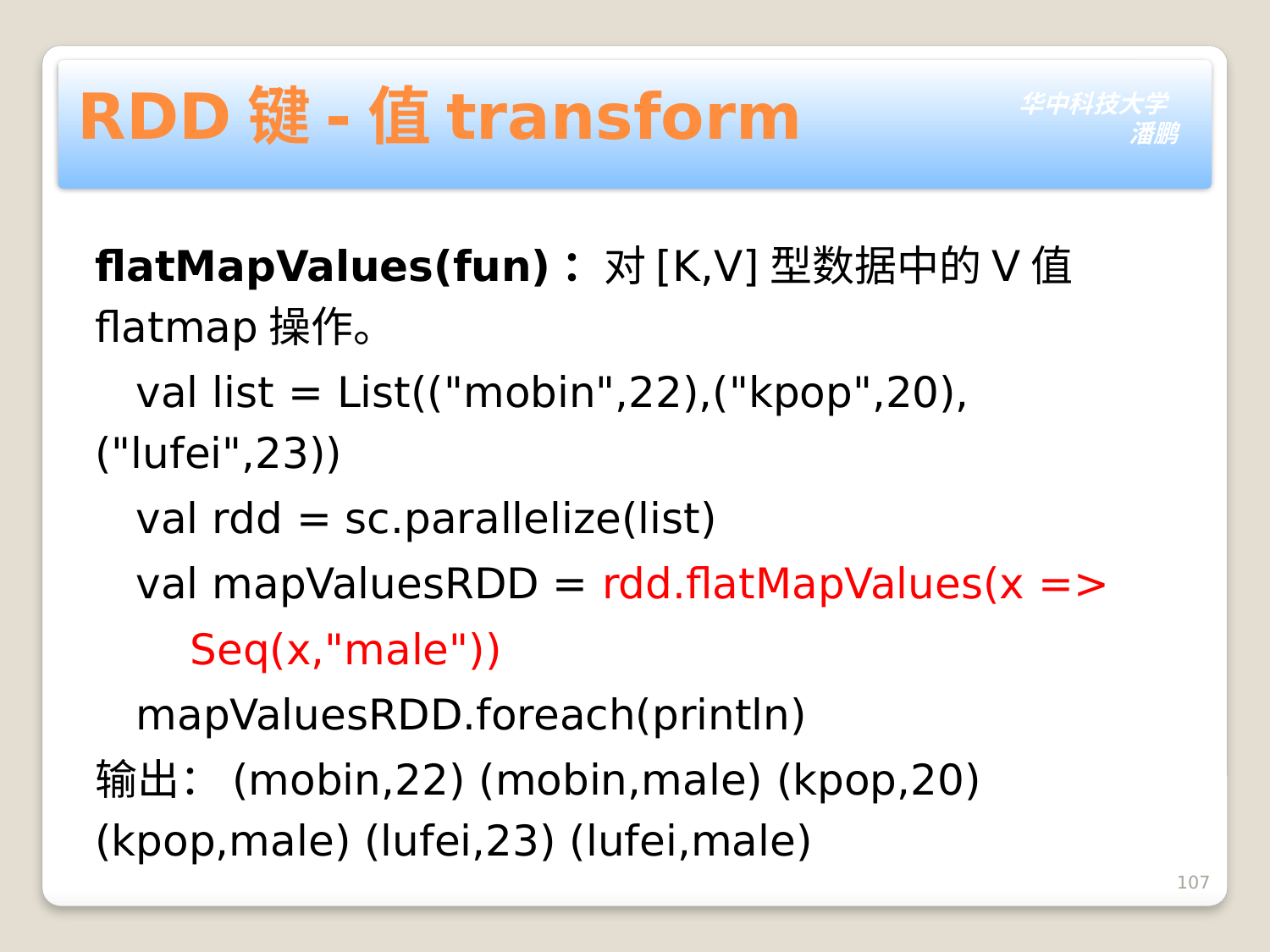

# RDD键-值transform
flatMapValues(fun)：对[K,V]型数据中的V值flatmap操作。
   val list = List(("mobin",22),("kpop",20),("lufei",23))
   val rdd = sc.parallelize(list)
   val mapValuesRDD = rdd.flatMapValues(x =>
       Seq(x,"male"))
   mapValuesRDD.foreach(println)
输出：(mobin,22) (mobin,male) (kpop,20) (kpop,male) (lufei,23) (lufei,male)
107